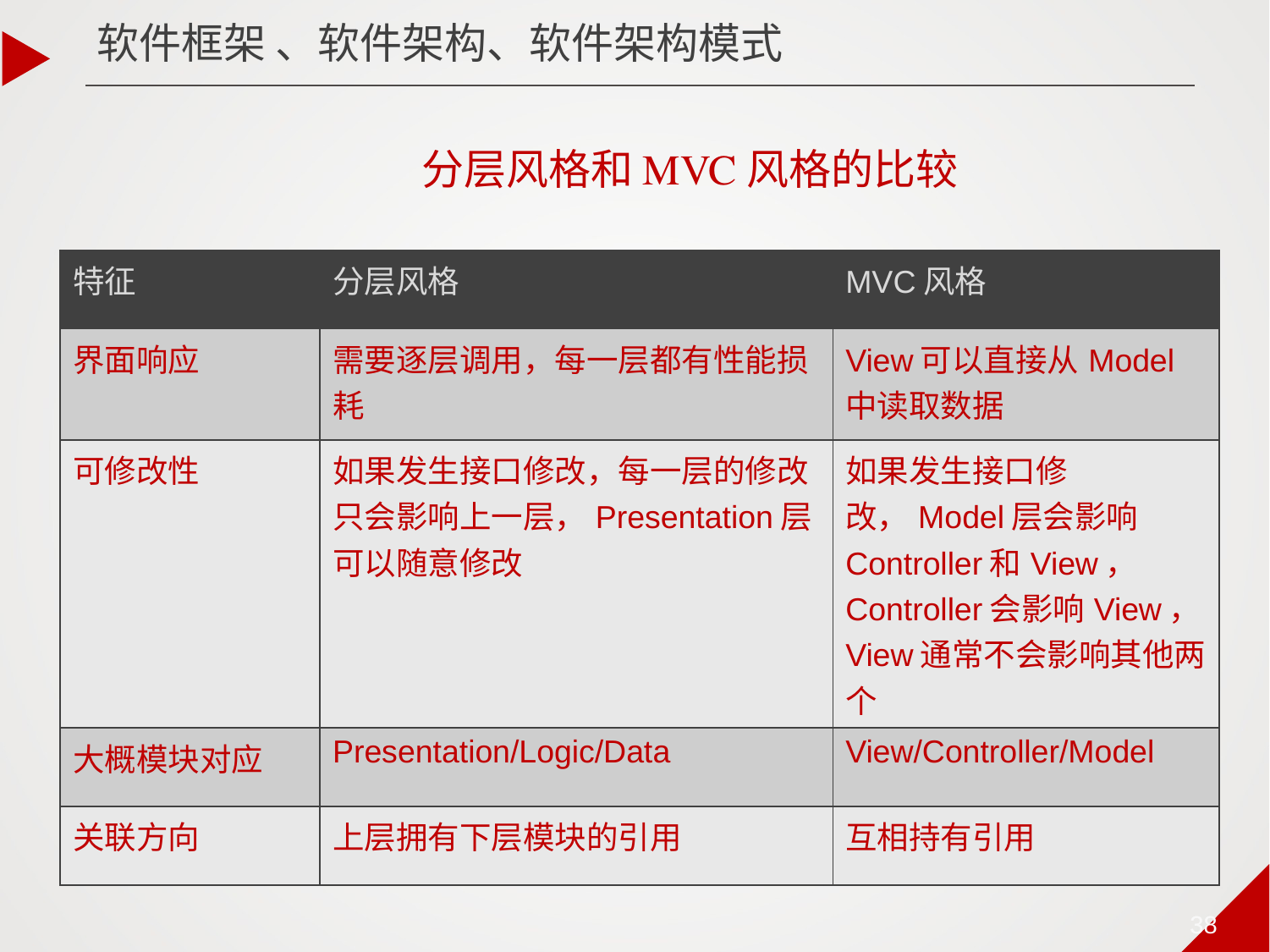

软件框架 、软件架构、软件架构模式

分层风格和MVC风格的比较
| 特征 | 分层风格 | MVC风格 |
| --- | --- | --- |
| 界面响应 | 需要逐层调用，每一层都有性能损耗 | View可以直接从Model中读取数据 |
| 可修改性 | 如果发生接口修改，每一层的修改只会影响上一层，Presentation层可以随意修改 | 如果发生接口修改，Model层会影响Controller和View， Controller会影响View， View通常不会影响其他两个 |
| 大概模块对应 | Presentation/Logic/Data | View/Controller/Model |
| 关联方向 | 上层拥有下层模块的引用 | 互相持有引用 |